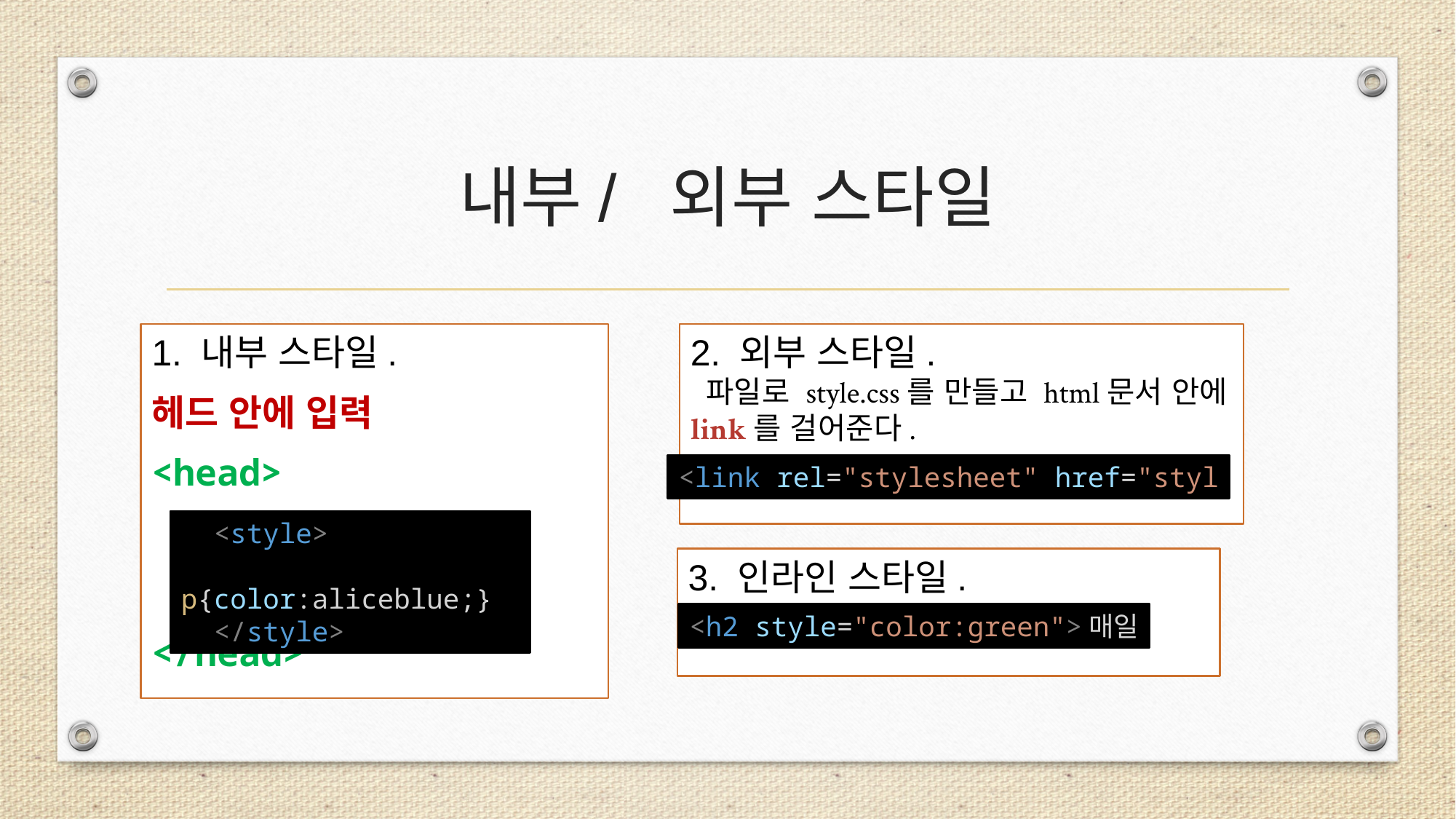

# 내부/  외부 스타일
1. 내부 스타일.
헤드 안에 입력
<head>

</head>
2. 외부 스타일.
 파일로 style.css를 만들고 html문서 안에 link를 걸어준다.

<link rel="stylesheet" href="styl
  <style>
    p{color:aliceblue;}
  </style>
3. 인라인 스타일.

<h2 style="color:green">매일